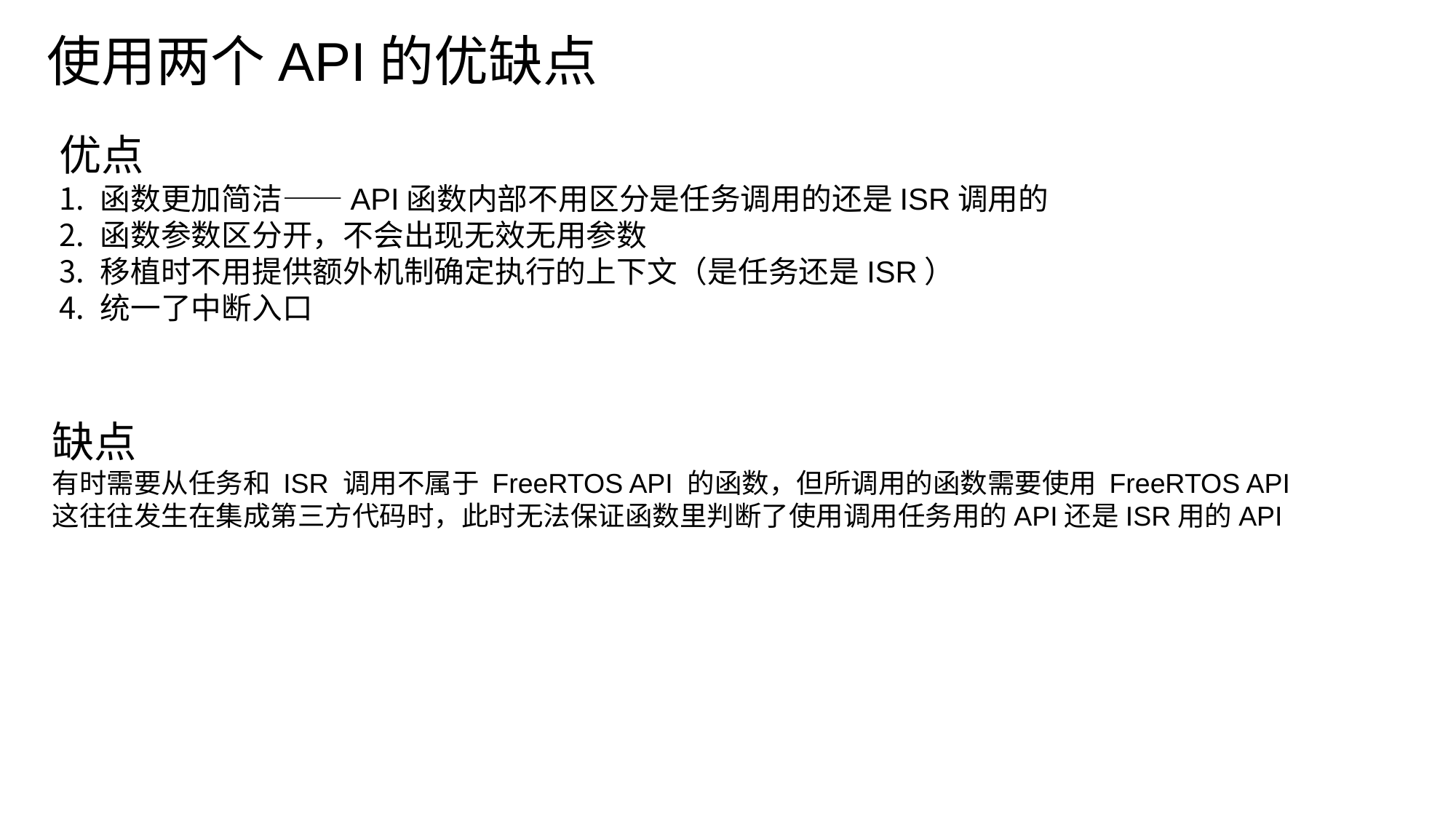

使用两个API的优缺点
优点
函数更加简洁——API函数内部不用区分是任务调用的还是ISR调用的
函数参数区分开，不会出现无效无用参数
移植时不用提供额外机制确定执行的上下文（是任务还是ISR）
统一了中断入口
缺点
有时需要从任务和 ISR 调用不属于 FreeRTOS API 的函数，但所调用的函数需要使用 FreeRTOS API
这往往发生在集成第三方代码时，此时无法保证函数里判断了使用调用任务用的API还是ISR用的API